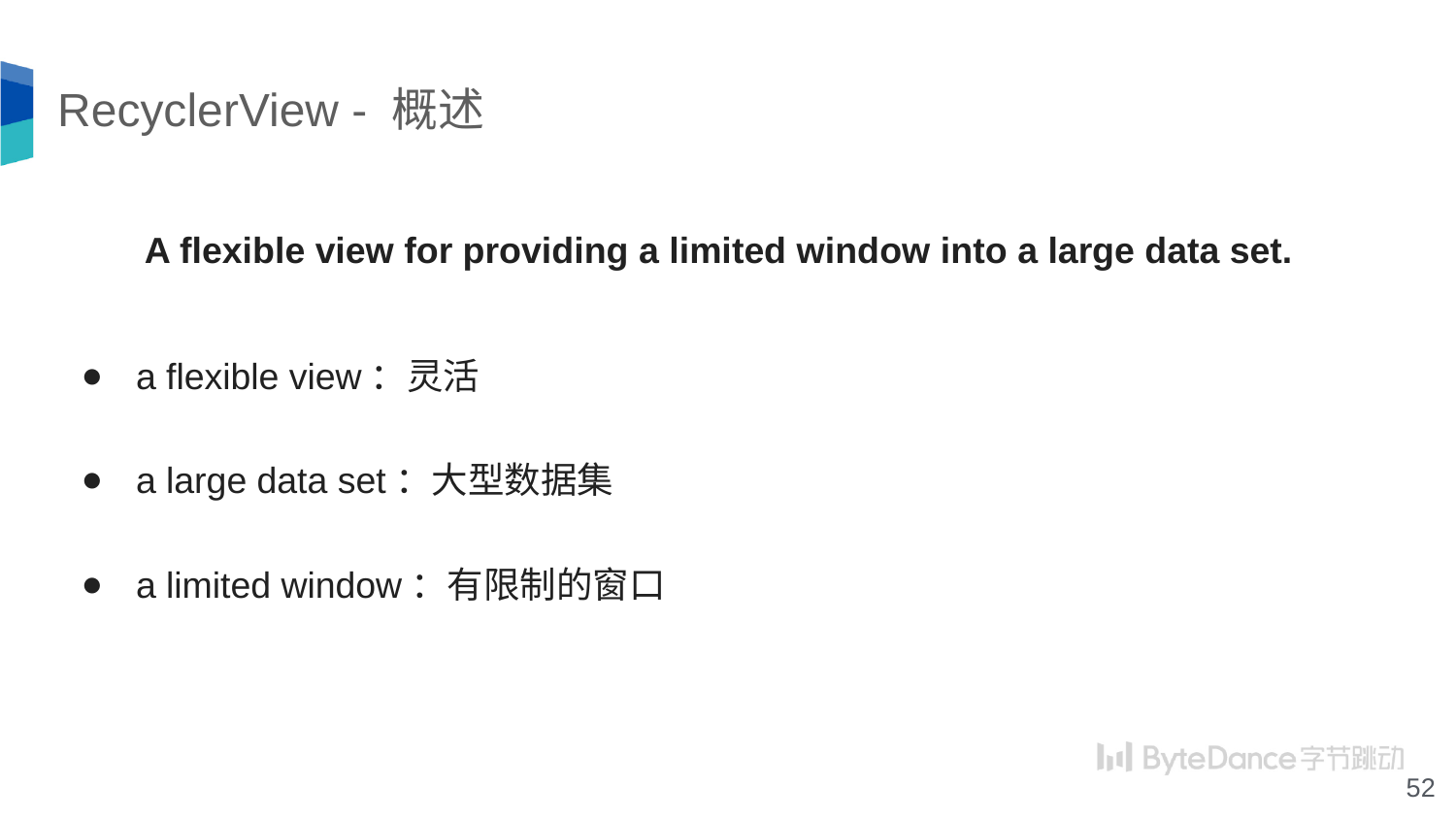

# RecyclerView - 概述
        A flexible view for providing a limited window into a large data set.

a flexible view：灵活
a large data set：大型数据集
a limited window：有限制的窗口

52